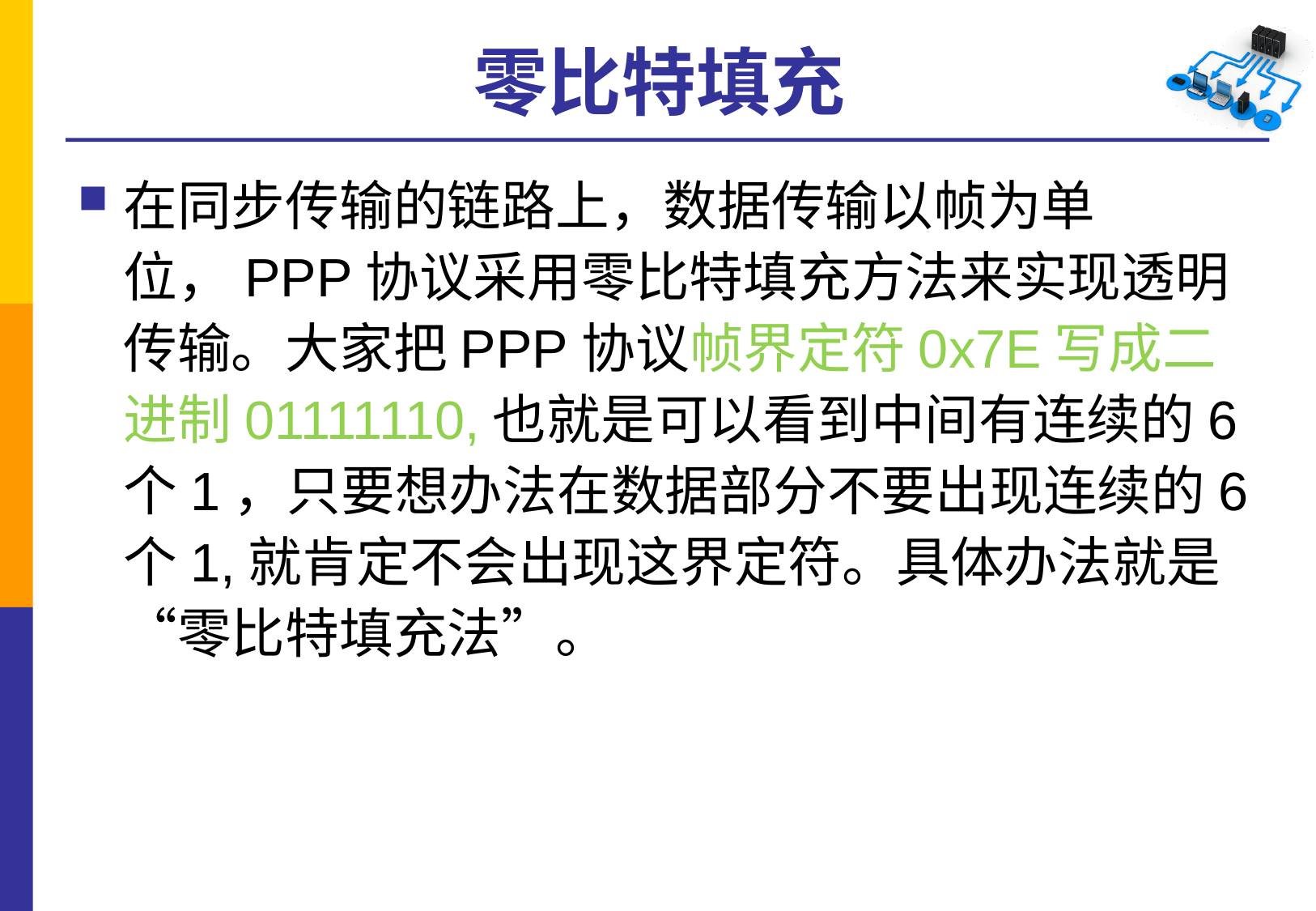

# 零比特填充
在同步传输的链路上，数据传输以帧为单位，PPP协议采用零比特填充方法来实现透明传输。大家把PPP协议帧界定符0x7E写成二进制01111110,也就是可以看到中间有连续的6个1，只要想办法在数据部分不要出现连续的6个1,就肯定不会出现这界定符。具体办法就是“零比特填充法”。